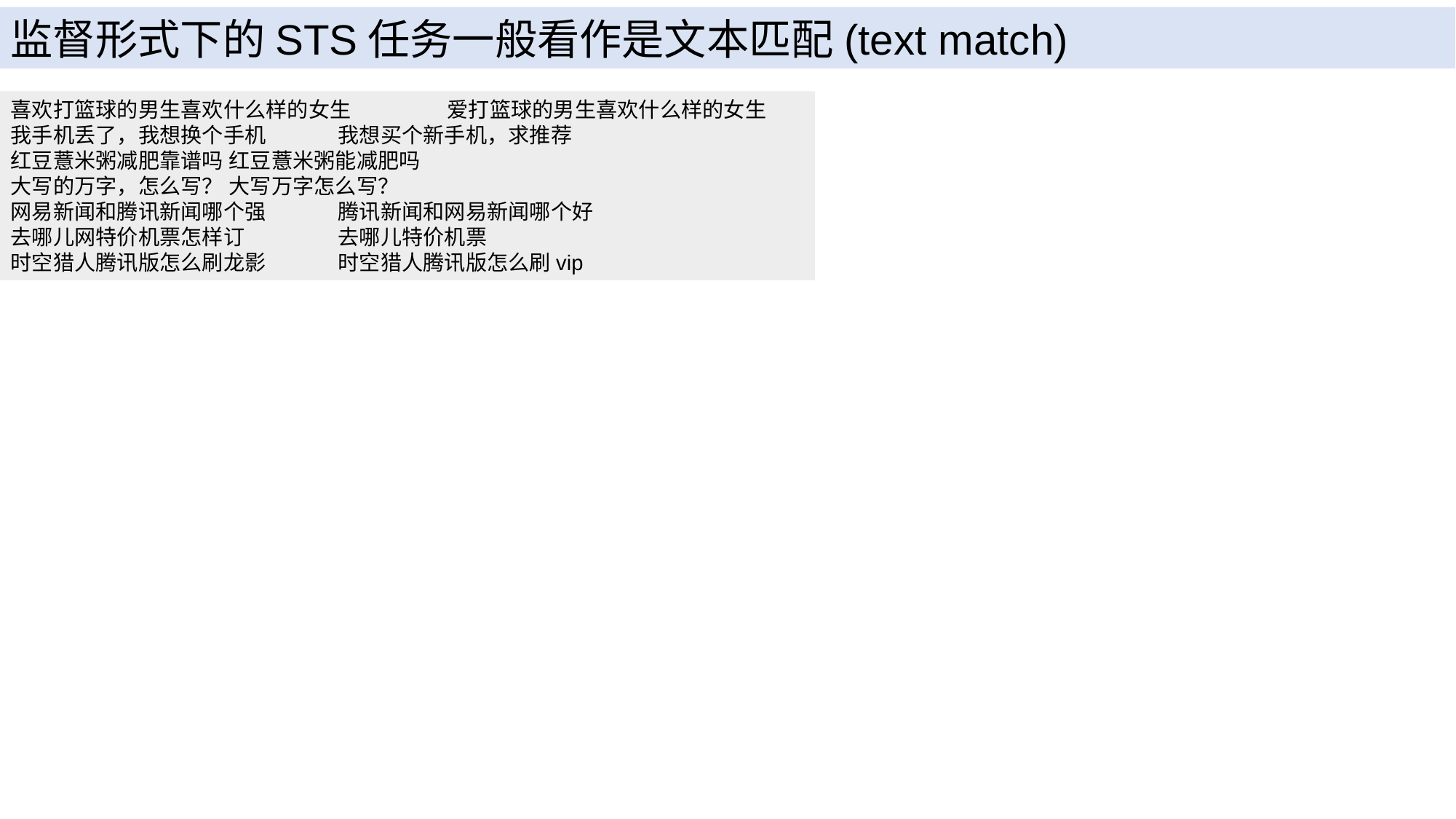

监督形式下的STS任务一般看作是文本匹配(text match)
喜欢打篮球的男生喜欢什么样的女生	爱打篮球的男生喜欢什么样的女生
我手机丢了，我想换个手机	我想买个新手机，求推荐
红豆薏米粥减肥靠谱吗	红豆薏米粥能减肥吗
大写的万字，怎么写？	大写万字怎么写？
网易新闻和腾讯新闻哪个强	腾讯新闻和网易新闻哪个好
去哪儿网特价机票怎样订	去哪儿特价机票
时空猎人腾讯版怎么刷龙影	时空猎人腾讯版怎么刷vip